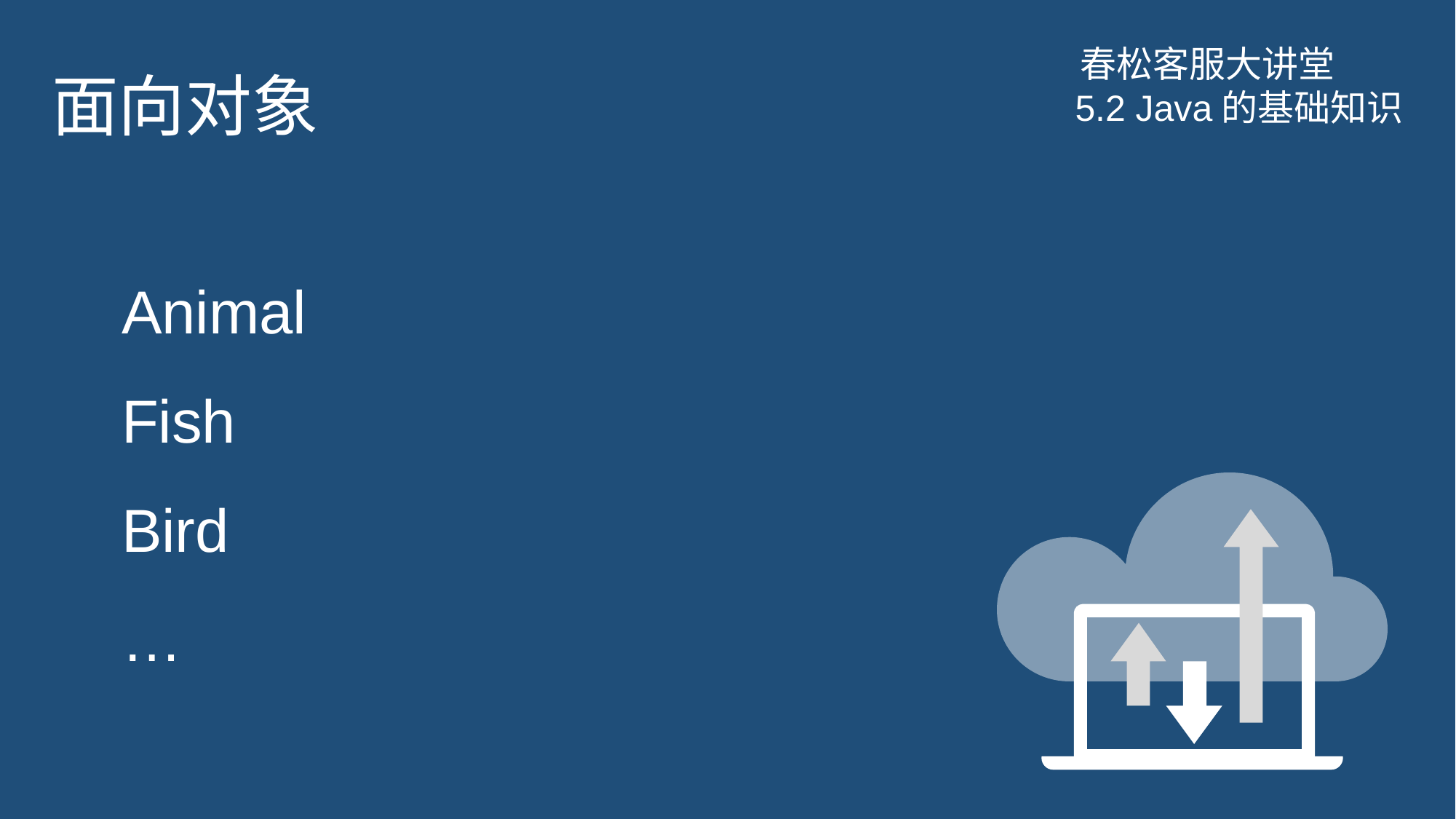

# 面向对象
春松客服大讲堂
5.2 Java的基础知识
Animal
Fish
Bird
…